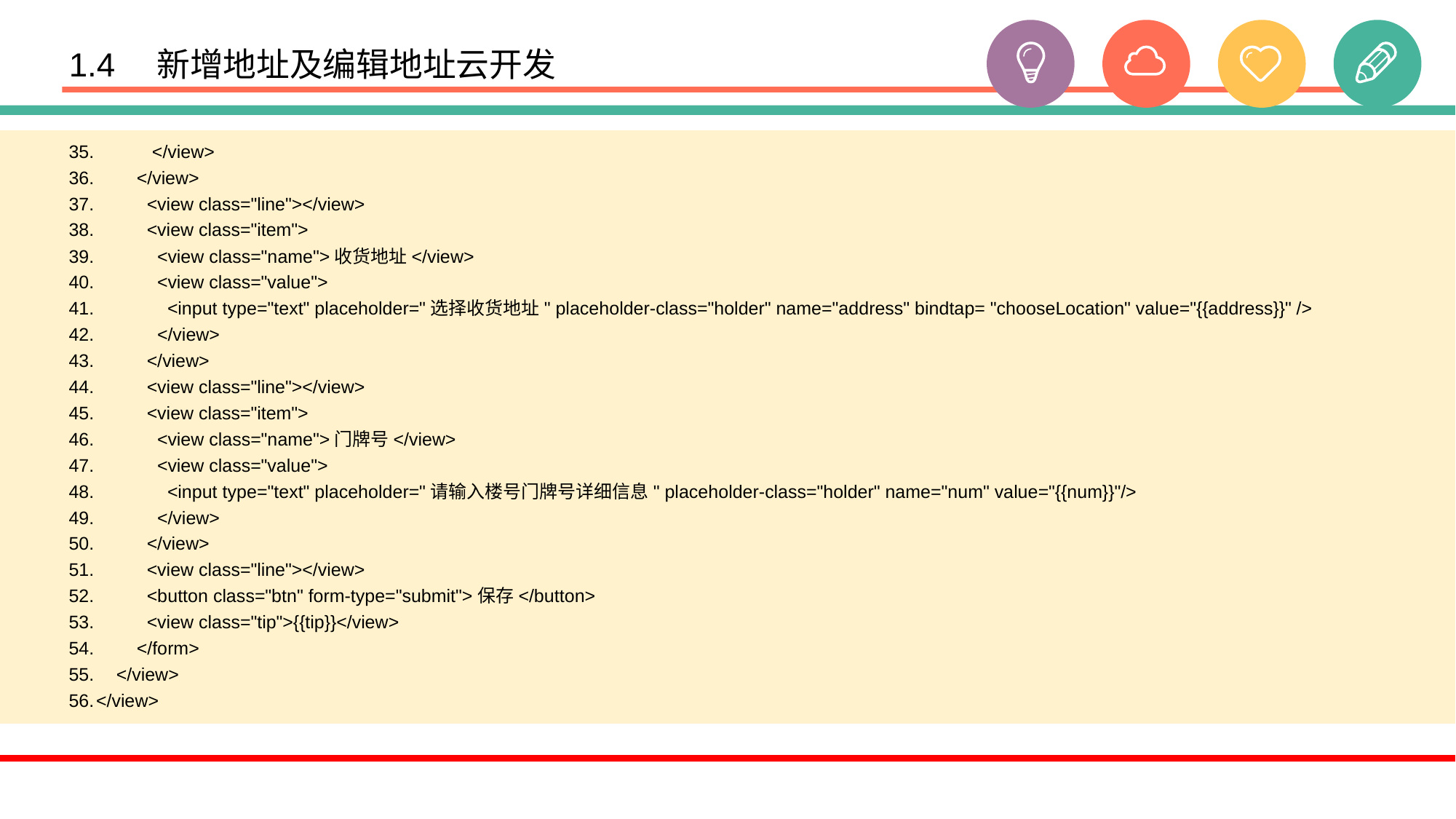

# 1.4　新增地址及编辑地址云开发
           </view>
        </view>
          <view class="line"></view>
          <view class="item">
            <view class="name">收货地址</view>
            <view class="value">
              <input type="text" placeholder="选择收货地址" placeholder-class="holder" name="address" bindtap= "chooseLocation" value="{{address}}" />
            </view>
          </view>
          <view class="line"></view>
          <view class="item">
            <view class="name">门牌号</view>
            <view class="value">
              <input type="text" placeholder="请输入楼号门牌号详细信息" placeholder-class="holder" name="num" value="{{num}}"/>
            </view>
          </view>
          <view class="line"></view>
          <button class="btn" form-type="submit">保存</button>
          <view class="tip">{{tip}}</view>
        </form>
    </view>
</view>